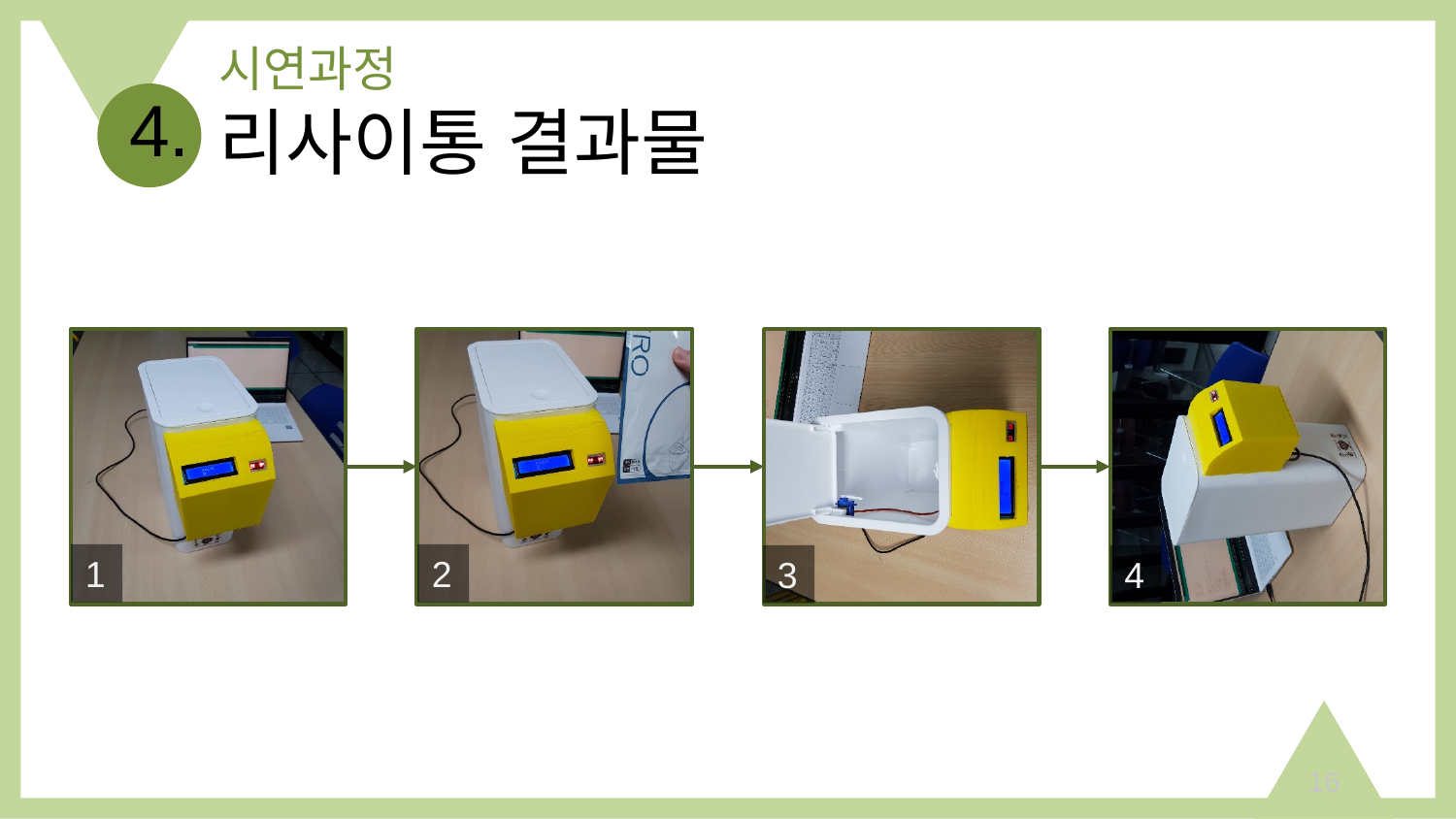

# 시연과정 리사이통 결과물
4.

1

2

3

4
16